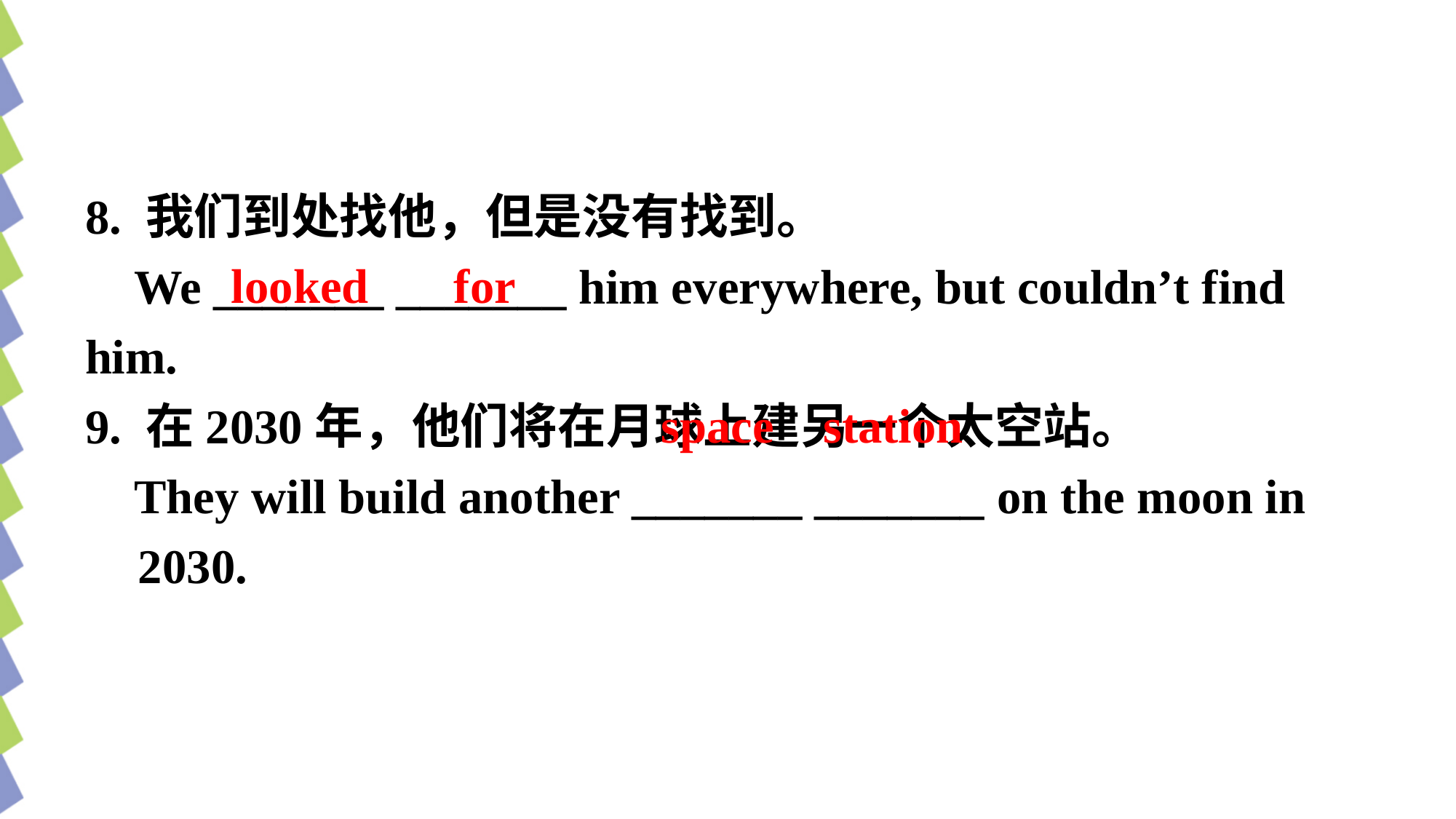

8. 我们到处找他，但是没有找到。
    We _______ _______ him everywhere, but couldn’t find him.
9. 在2030年，他们将在月球上建另一个太空站。
    They will build another _______ _______ on the moon in 2030.
looked       for
space    station